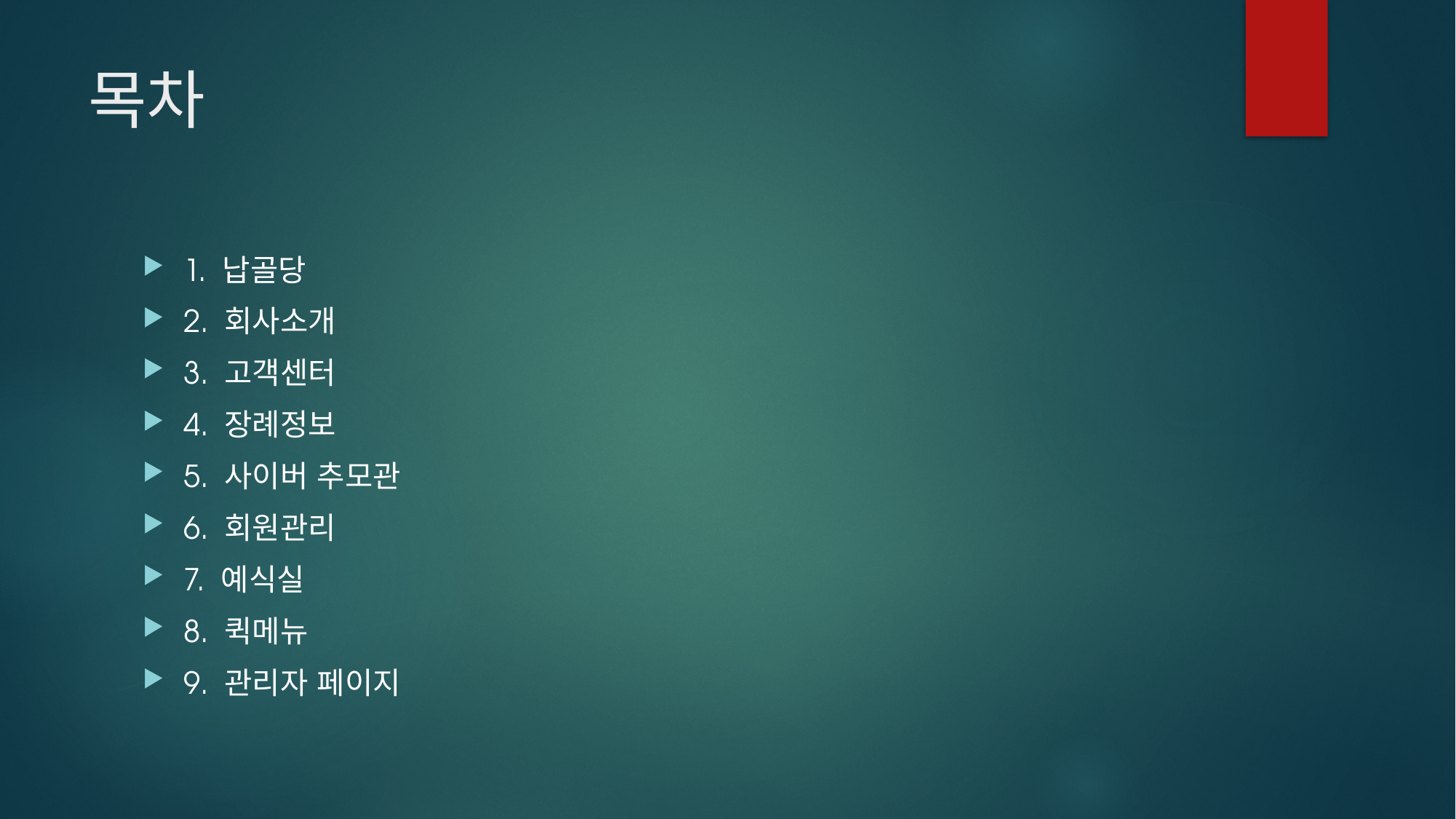

# 목차
1. 납골당
2. 회사소개
3. 고객센터
4. 장례정보
5. 사이버 추모관
6. 회원관리
7. 예식실
8. 퀵메뉴
9. 관리자 페이지